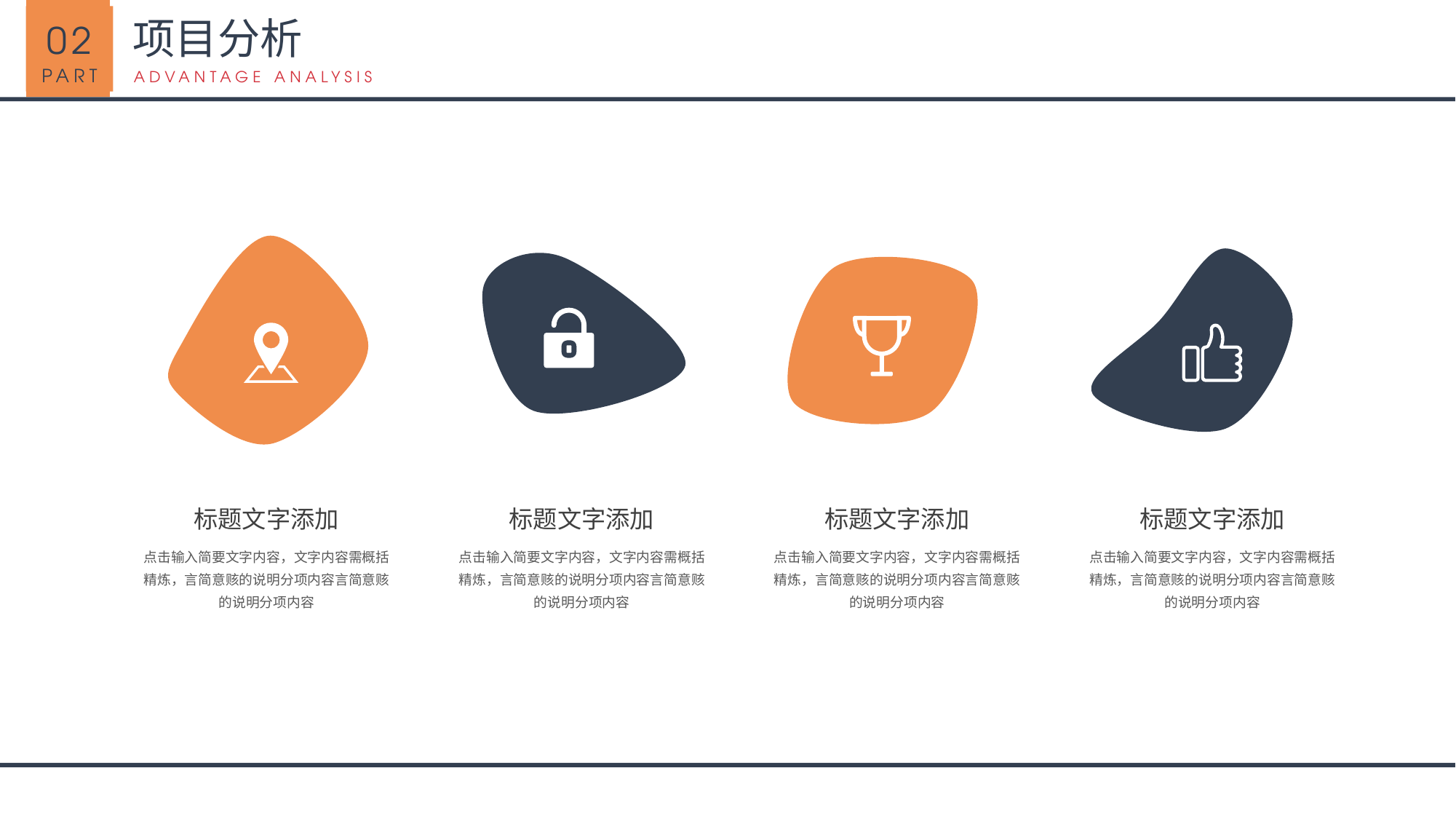

02
PART
项目分析
ADVANTAGE ANALYSIS

标题文字添加
点击输入简要文字内容，文字内容需概括精炼，言简意赅的说明分项内容言简意赅的说明分项内容
标题文字添加
点击输入简要文字内容，文字内容需概括精炼，言简意赅的说明分项内容言简意赅的说明分项内容
标题文字添加
点击输入简要文字内容，文字内容需概括精炼，言简意赅的说明分项内容言简意赅的说明分项内容
标题文字添加
点击输入简要文字内容，文字内容需概括精炼，言简意赅的说明分项内容言简意赅的说明分项内容